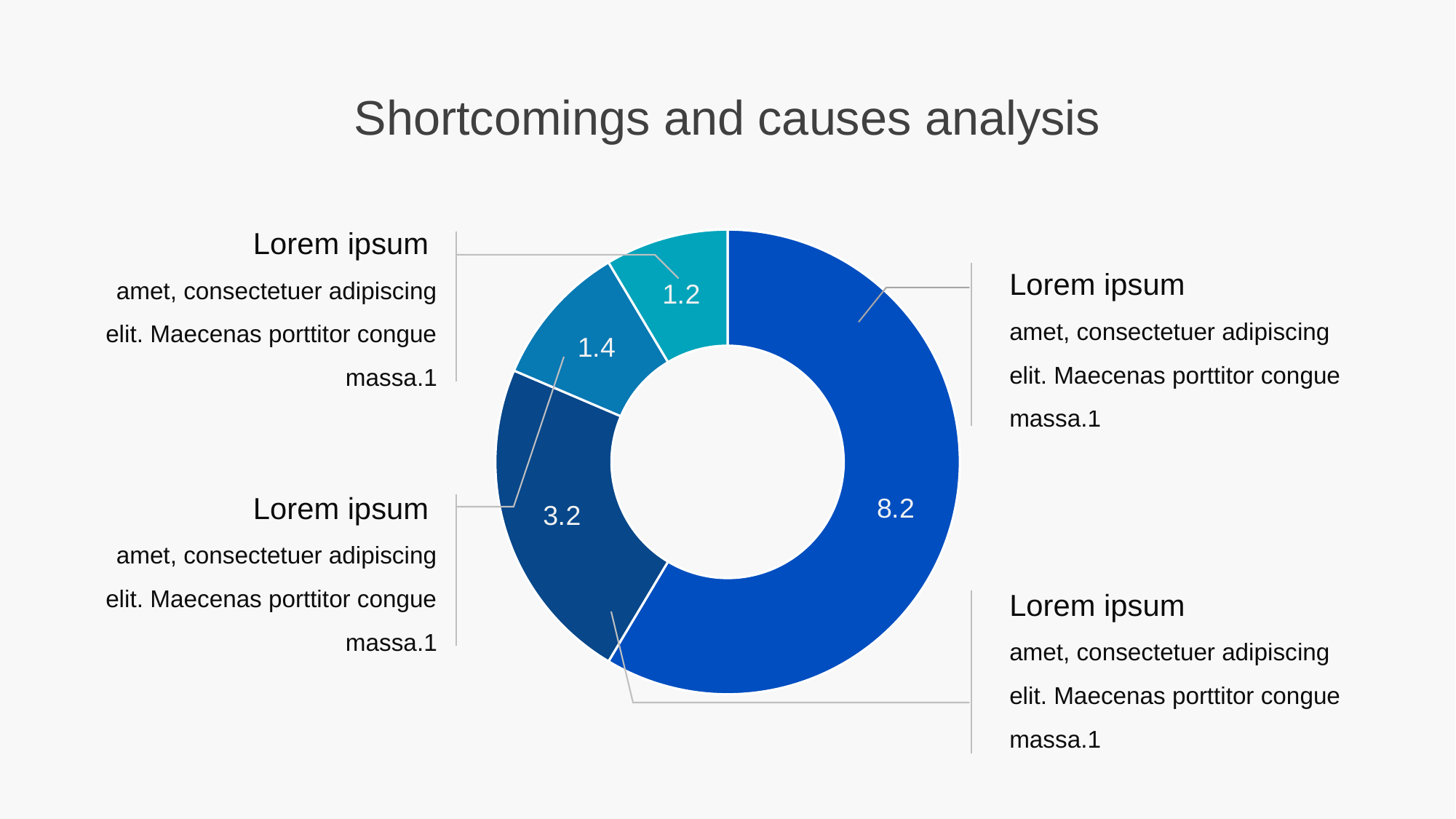

Shortcomings and causes analysis
Lorem ipsum
amet, consectetuer adipiscing elit. Maecenas porttitor congue massa.1

### Chart

| Category | 销售额 |
|---|---|
| 第一季度 | 8.2 |
| 第二季度 | 3.2 |
| 第三季度 | 1.4 |
| 第四季度 | 1.2 |
Lorem ipsum
amet, consectetuer adipiscing elit. Maecenas porttitor congue massa.1

Lorem ipsum
amet, consectetuer adipiscing elit. Maecenas porttitor congue massa.1
Lorem ipsum
amet, consectetuer adipiscing elit. Maecenas porttitor congue massa.1